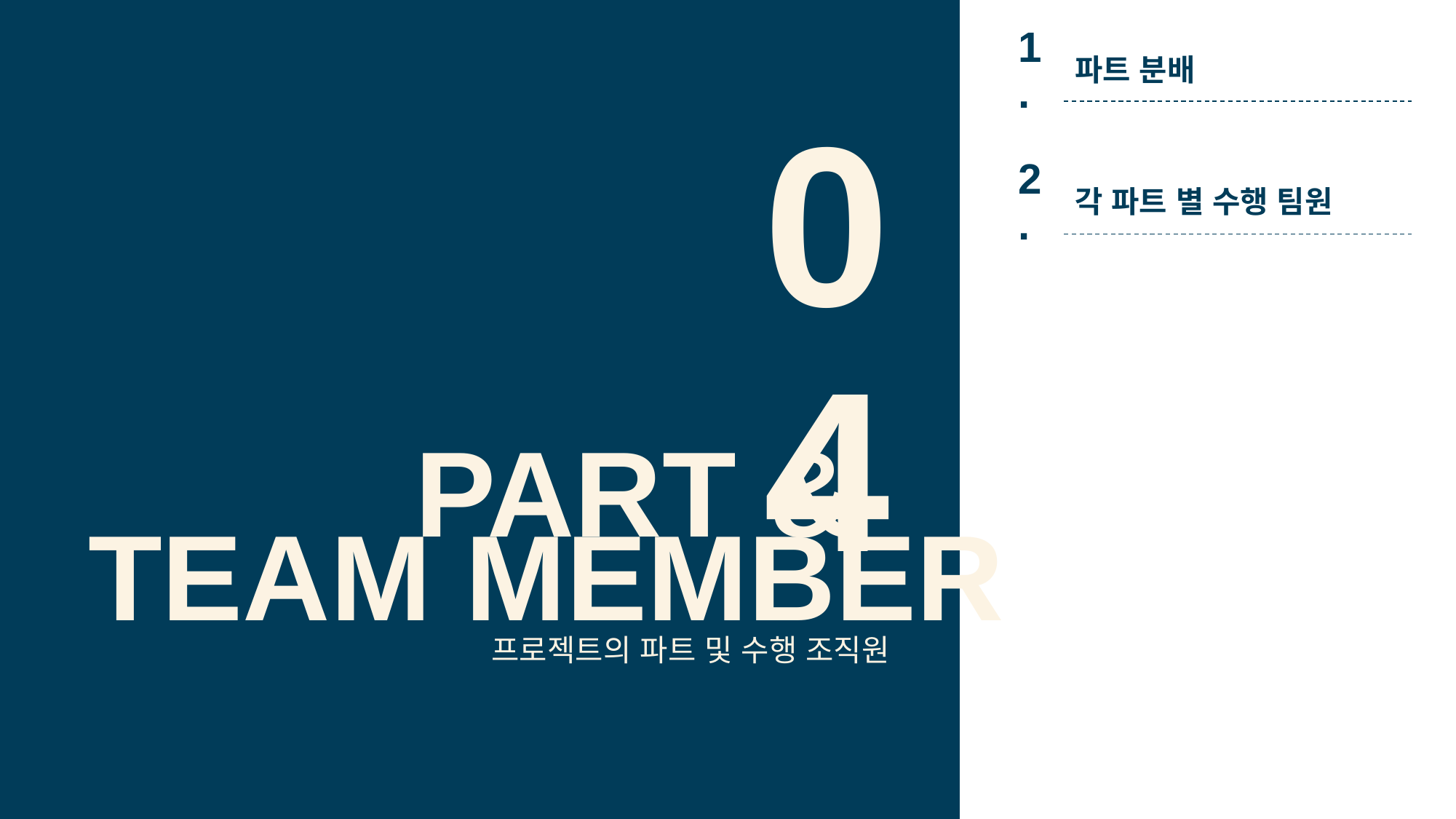

1.
파트 분배
2.
각 파트 별 수행 팀원
04
# PART &
TEAM MEMBER
프로젝트의 파트 및 수행 조직원